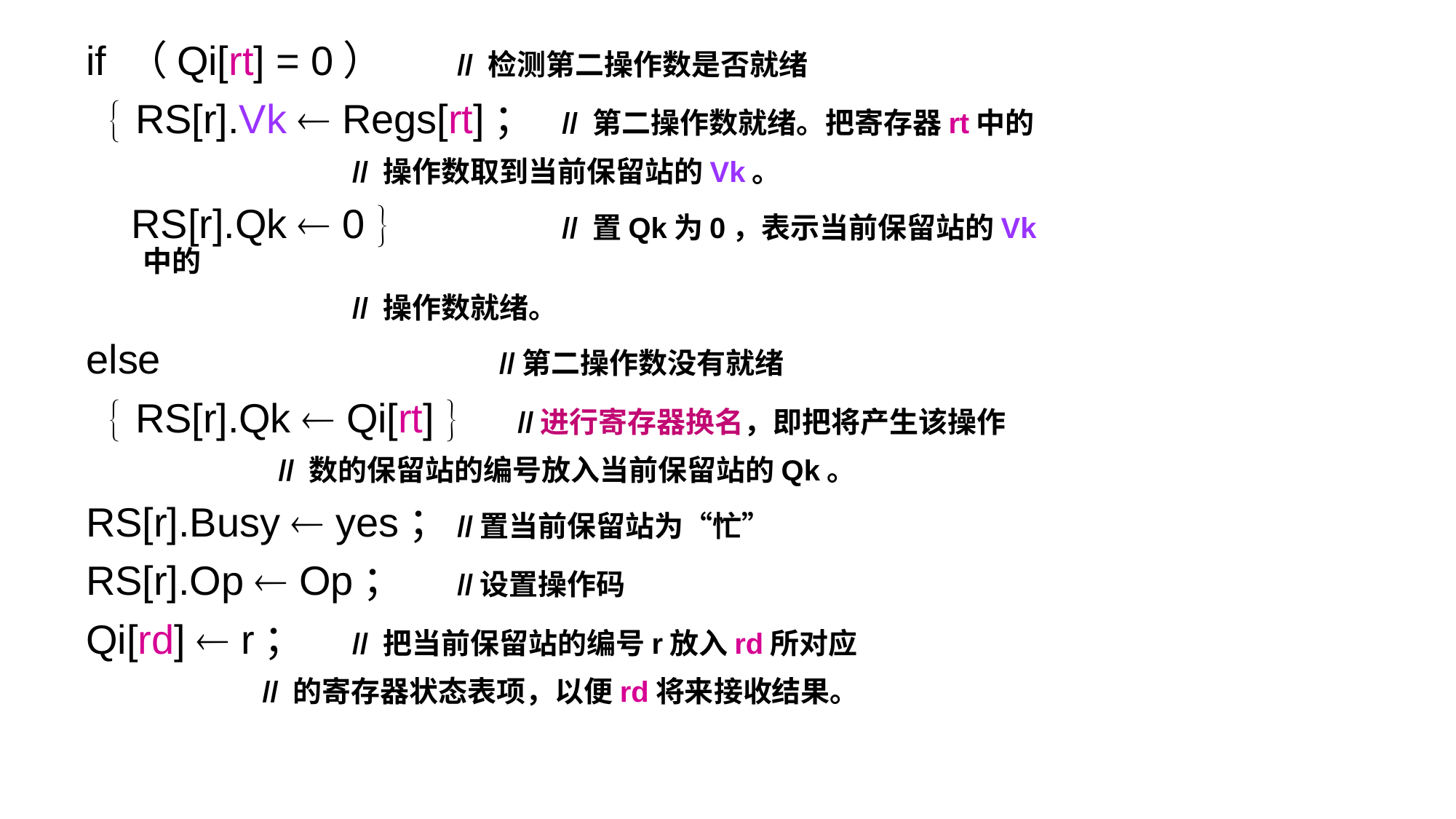

if （Qi[rt] = 0）	// 检测第二操作数是否就绪
  { RS[r].Vk ← Regs[rt]；	// 第二操作数就绪。把寄存器rt中的
                           	// 操作数取到当前保留站的Vk。
    RS[r].Qk ← 0 }           	// 置Qk为0，表示当前保留站的Vk中的
                           	// 操作数就绪。
else                              //第二操作数没有就绪
  { RS[r].Qk ← Qi[rt] }     //进行寄存器换名，即把将产生该操作
                        // 数的保留站的编号放入当前保留站的Qk。
RS[r].Busy ← yes；	//置当前保留站为“忙”
RS[r].Op ← Op；  	//设置操作码
Qi[rd] ← r；	// 把当前保留站的编号r放入rd所对应
                      // 的寄存器状态表项，以便rd将来接收结果。